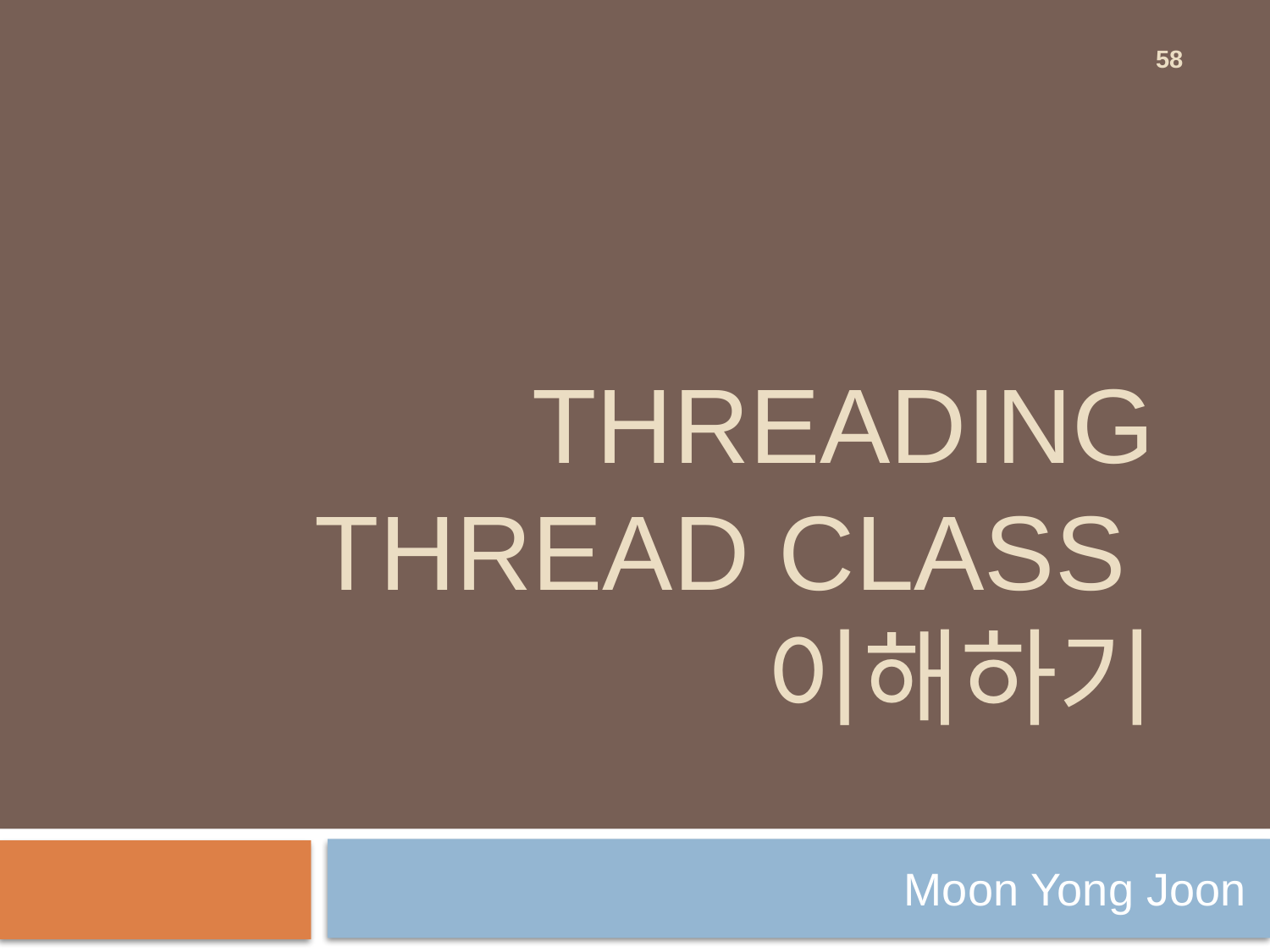

58
# Threading Thread class 이해하기
Moon Yong Joon